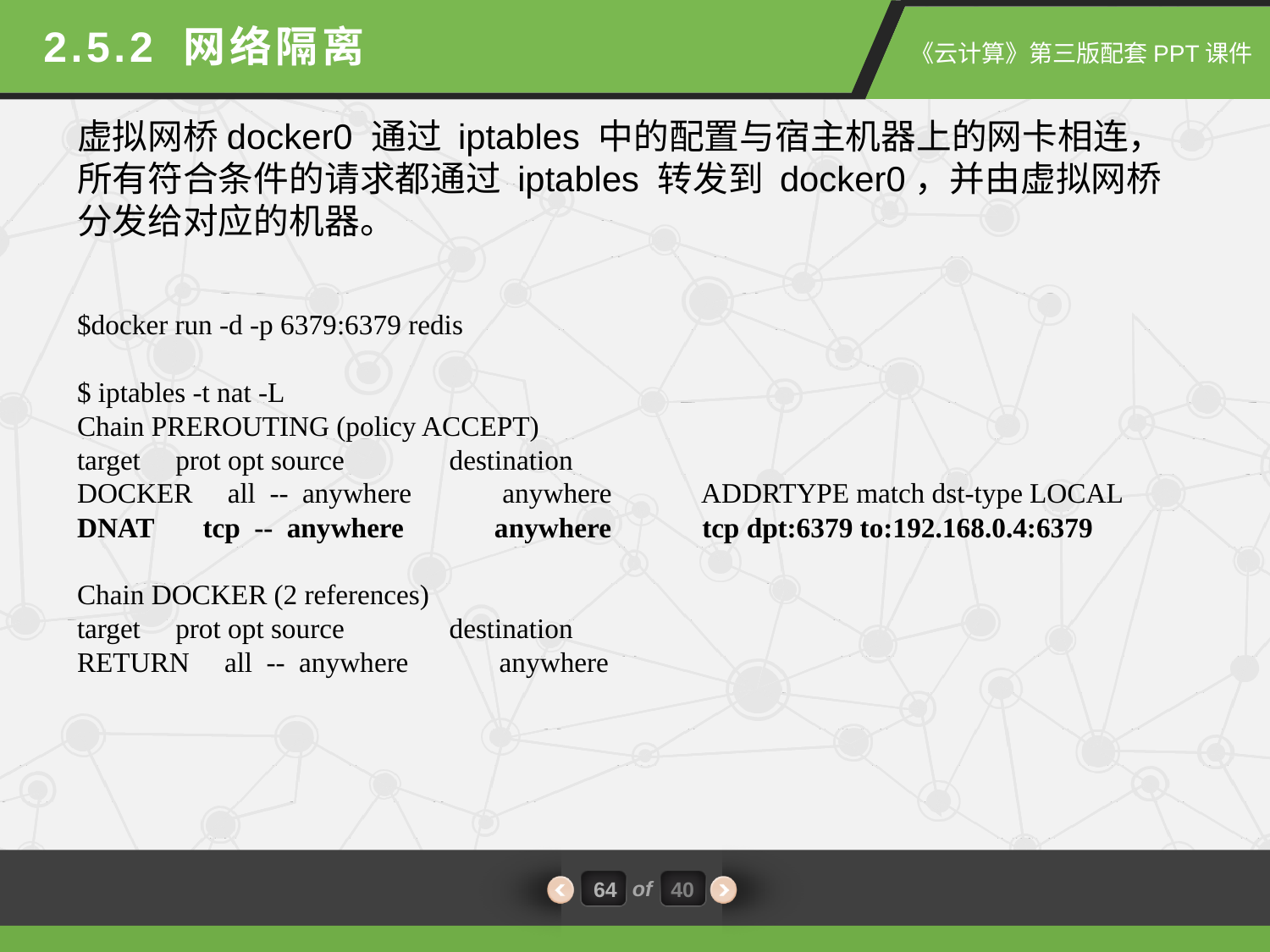

2.5.2 网络隔离
虚拟网桥docker0 通过 iptables 中的配置与宿主机器上的网卡相连，所有符合条件的请求都通过 iptables 转发到 docker0，并由虚拟网桥分发给对应的机器。
$docker run -d -p 6379:6379 redis

$ iptables -t nat -L
Chain PREROUTING (policy ACCEPT)
target     prot opt source               destination
DOCKER     all  --  anywhere             anywhere             ADDRTYPE match dst-type LOCAL
DNAT       tcp  --  anywhere             anywhere             tcp dpt:6379 to:192.168.0.4:6379

Chain DOCKER (2 references)
target     prot opt source               destination
RETURN     all  --  anywhere             anywhere

64